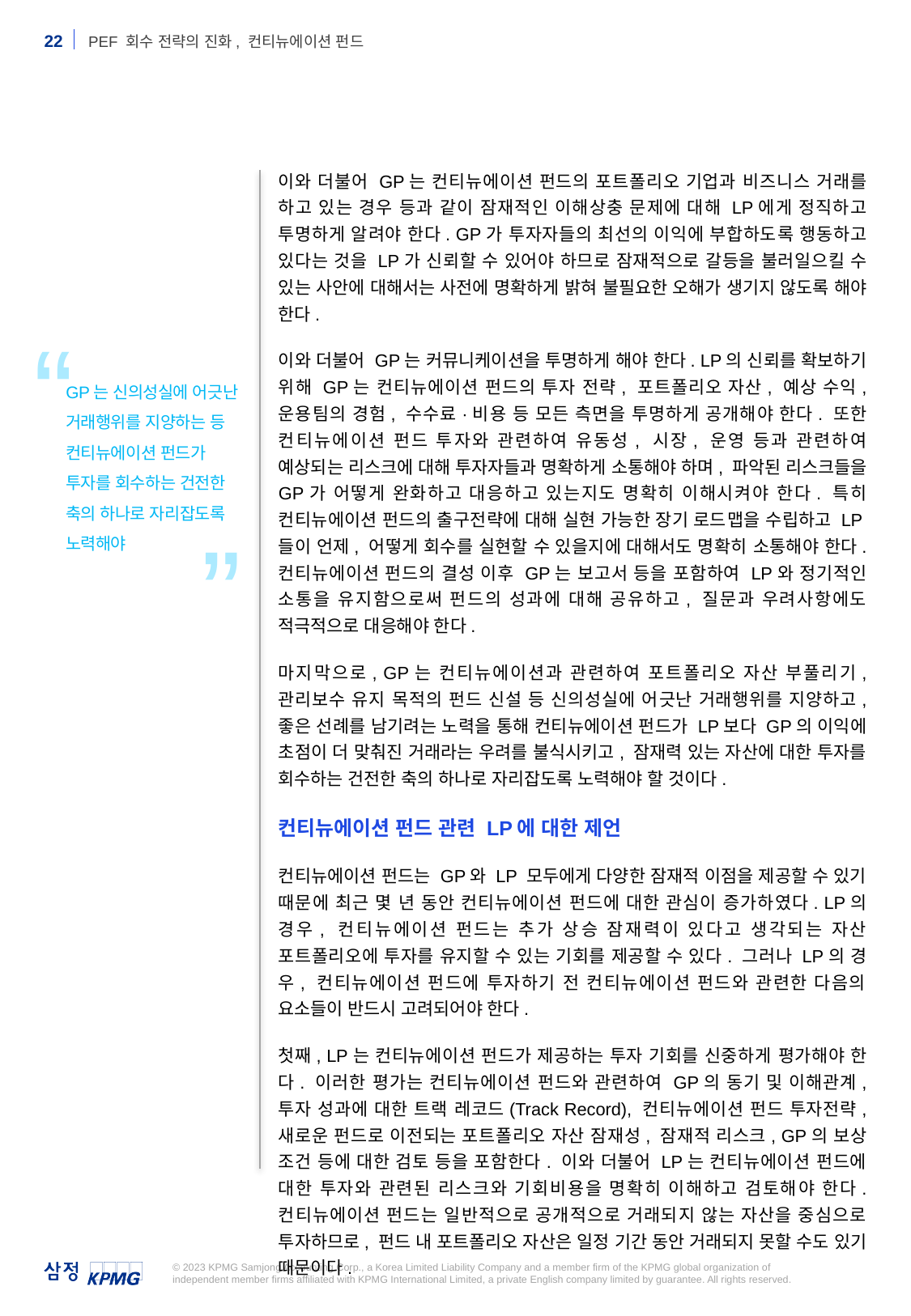

이와 더불어 GP는 컨티뉴에이션 펀드의 포트폴리오 기업과 비즈니스 거래를 하고 있는 경우 등과 같이 잠재적인 이해상충 문제에 대해 LP에게 정직하고 투명하게 알려야 한다. GP가 투자자들의 최선의 이익에 부합하도록 행동하고 있다는 것을 LP가 신뢰할 수 있어야 하므로 잠재적으로 갈등을 불러일으킬 수 있는 사안에 대해서는 사전에 명확하게 밝혀 불필요한 오해가 생기지 않도록 해야 한다.
이와 더불어 GP는 커뮤니케이션을 투명하게 해야 한다. LP의 신뢰를 확보하기 위해 GP는 컨티뉴에이션 펀드의 투자 전략, 포트폴리오 자산, 예상 수익, 운용팀의 경험, 수수료·비용 등 모든 측면을 투명하게 공개해야 한다. 또한 컨티뉴에이션 펀드 투자와 관련하여 유동성, 시장, 운영 등과 관련하여 예상되는 리스크에 대해 투자자들과 명확하게 소통해야 하며, 파악된 리스크들을 GP가 어떻게 완화하고 대응하고 있는지도 명확히 이해시켜야 한다. 특히 컨티뉴에이션 펀드의 출구전략에 대해 실현 가능한 장기 로드맵을 수립하고 LP들이 언제, 어떻게 회수를 실현할 수 있을지에 대해서도 명확히 소통해야 한다. 컨티뉴에이션 펀드의 결성 이후 GP는 보고서 등을 포함하여 LP와 정기적인 소통을 유지함으로써 펀드의 성과에 대해 공유하고, 질문과 우려사항에도 적극적으로 대응해야 한다.
마지막으로, GP는 컨티뉴에이션과 관련하여 포트폴리오 자산 부풀리기, 관리보수 유지 목적의 펀드 신설 등 신의성실에 어긋난 거래행위를 지양하고, 좋은 선례를 남기려는 노력을 통해 컨티뉴에이션 펀드가 LP보다 GP의 이익에 초점이 더 맞춰진 거래라는 우려를 불식시키고, 잠재력 있는 자산에 대한 투자를 회수하는 건전한 축의 하나로 자리잡도록 노력해야 할 것이다.
컨티뉴에이션 펀드 관련 LP에 대한 제언
컨티뉴에이션 펀드는 GP와 LP 모두에게 다양한 잠재적 이점을 제공할 수 있기 때문에 최근 몇 년 동안 컨티뉴에이션 펀드에 대한 관심이 증가하였다. LP의 경우, 컨티뉴에이션 펀드는 추가 상승 잠재력이 있다고 생각되는 자산 포트폴리오에 투자를 유지할 수 있는 기회를 제공할 수 있다. 그러나 LP의 경우, 컨티뉴에이션 펀드에 투자하기 전 컨티뉴에이션 펀드와 관련한 다음의 요소들이 반드시 고려되어야 한다.
첫째, LP는 컨티뉴에이션 펀드가 제공하는 투자 기회를 신중하게 평가해야 한다. 이러한 평가는 컨티뉴에이션 펀드와 관련하여 GP의 동기 및 이해관계, 투자 성과에 대한 트랙 레코드(Track Record), 컨티뉴에이션 펀드 투자전략, 새로운 펀드로 이전되는 포트폴리오 자산 잠재성, 잠재적 리스크, GP의 보상 조건 등에 대한 검토 등을 포함한다. 이와 더불어 LP는 컨티뉴에이션 펀드에 대한 투자와 관련된 리스크와 기회비용을 명확히 이해하고 검토해야 한다. 컨티뉴에이션 펀드는 일반적으로 공개적으로 거래되지 않는 자산을 중심으로 투자하므로, 펀드 내 포트폴리오 자산은 일정 기간 동안 거래되지 못할 수도 있기 때문이다.
“
GP는 신의성실에 어긋난 거래행위를 지양하는 등 컨티뉴에이션 펀드가 투자를 회수하는 건전한 축의 하나로 자리잡도록 노력해야

”